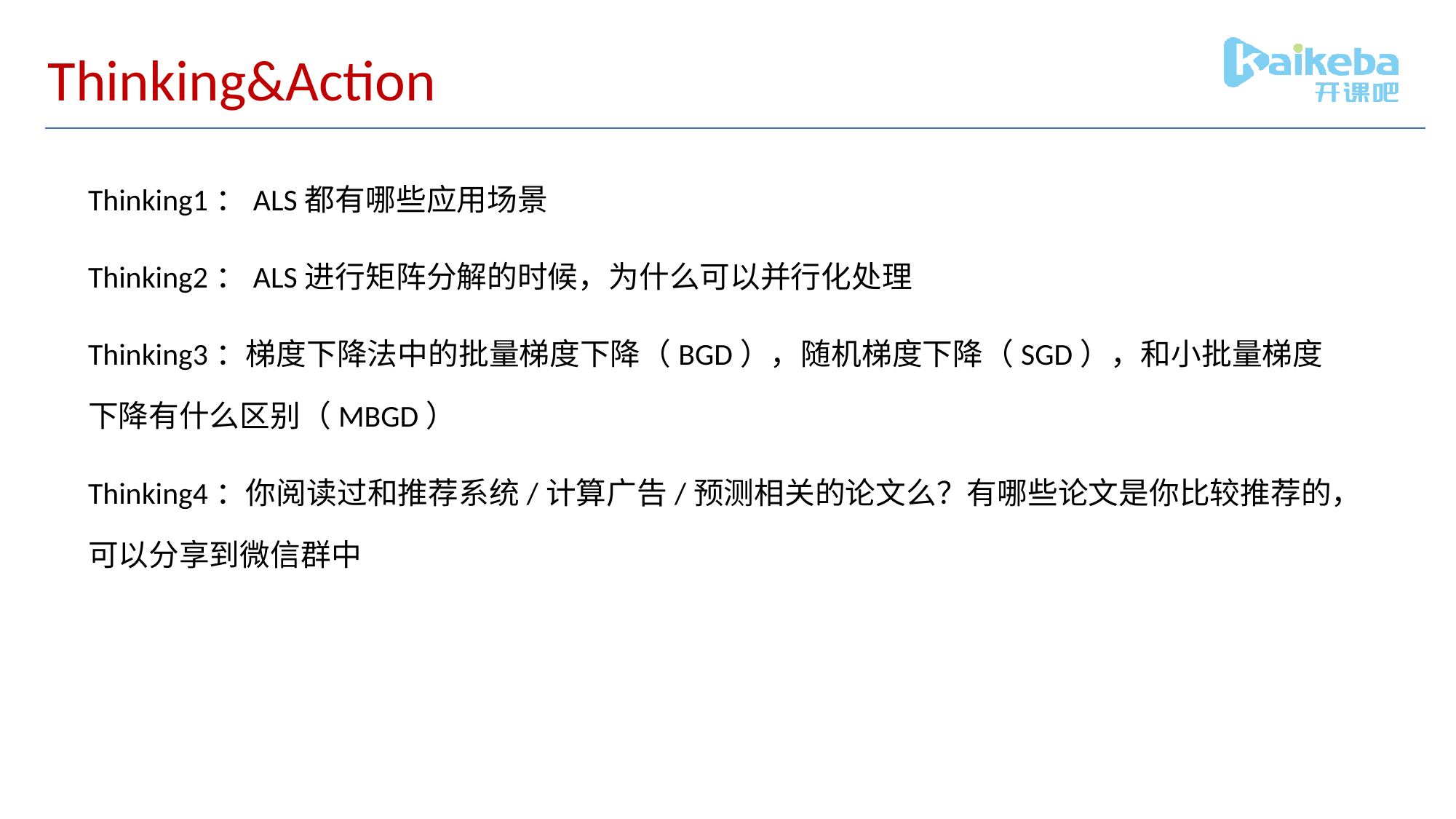

# Thinking&Action
Thinking1：ALS都有哪些应用场景
Thinking2：ALS进行矩阵分解的时候，为什么可以并行化处理
Thinking3：梯度下降法中的批量梯度下降（BGD），随机梯度下降（SGD），和小批量梯度下降有什么区别（MBGD）
Thinking4：你阅读过和推荐系统/计算广告/预测相关的论文么？有哪些论文是你比较推荐的，可以分享到微信群中